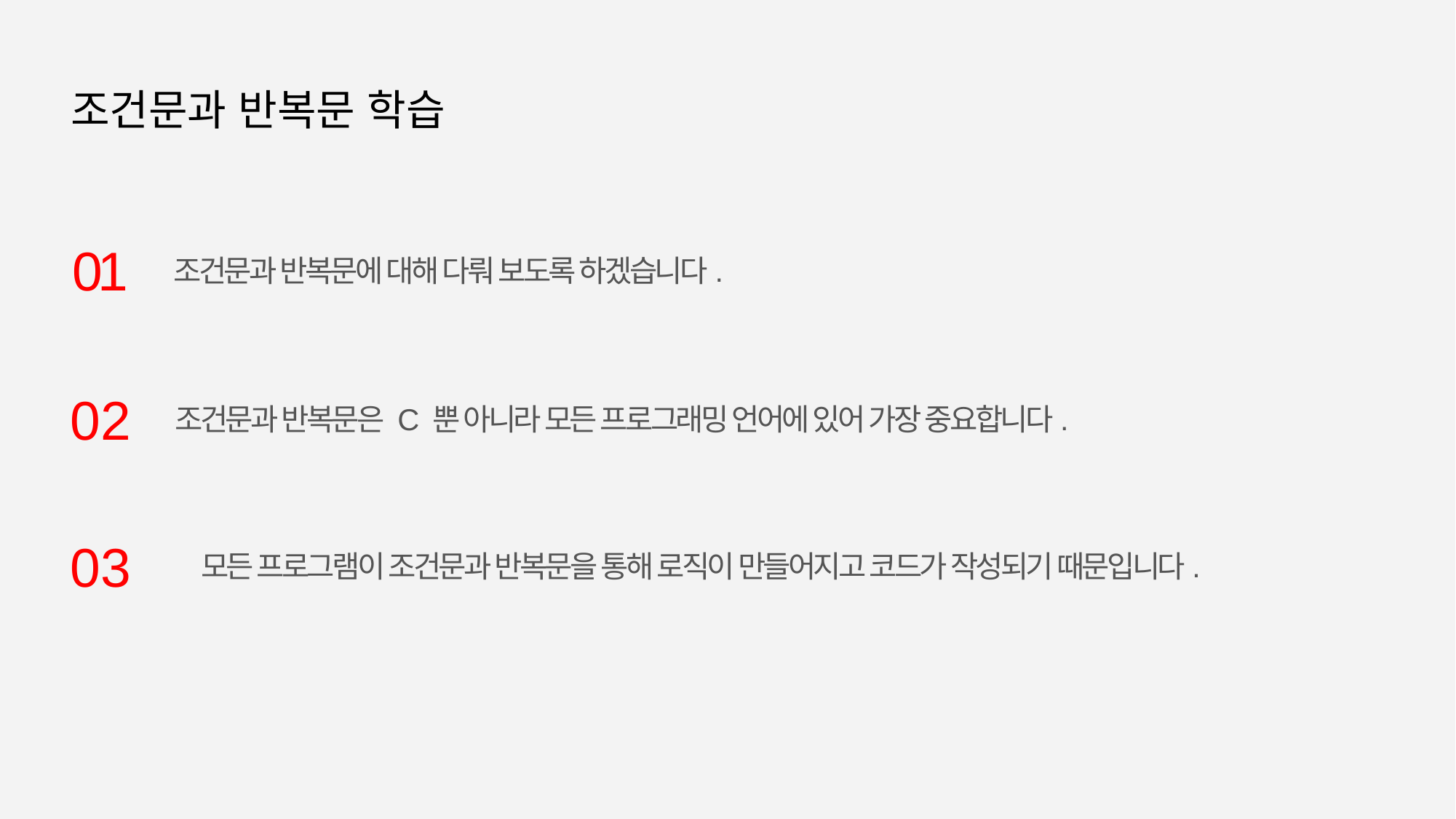

조건문과 반복문 학습
01
조건문과 반복문에 대해 다뤄 보도록 하겠습니다.
02
조건문과 반복문은 C 뿐 아니라 모든 프로그래밍 언어에 있어 가장 중요합니다.

03
모든 프로그램이 조건문과 반복문을 통해 로직이 만들어지고 코드가 작성되기 때문입니다.